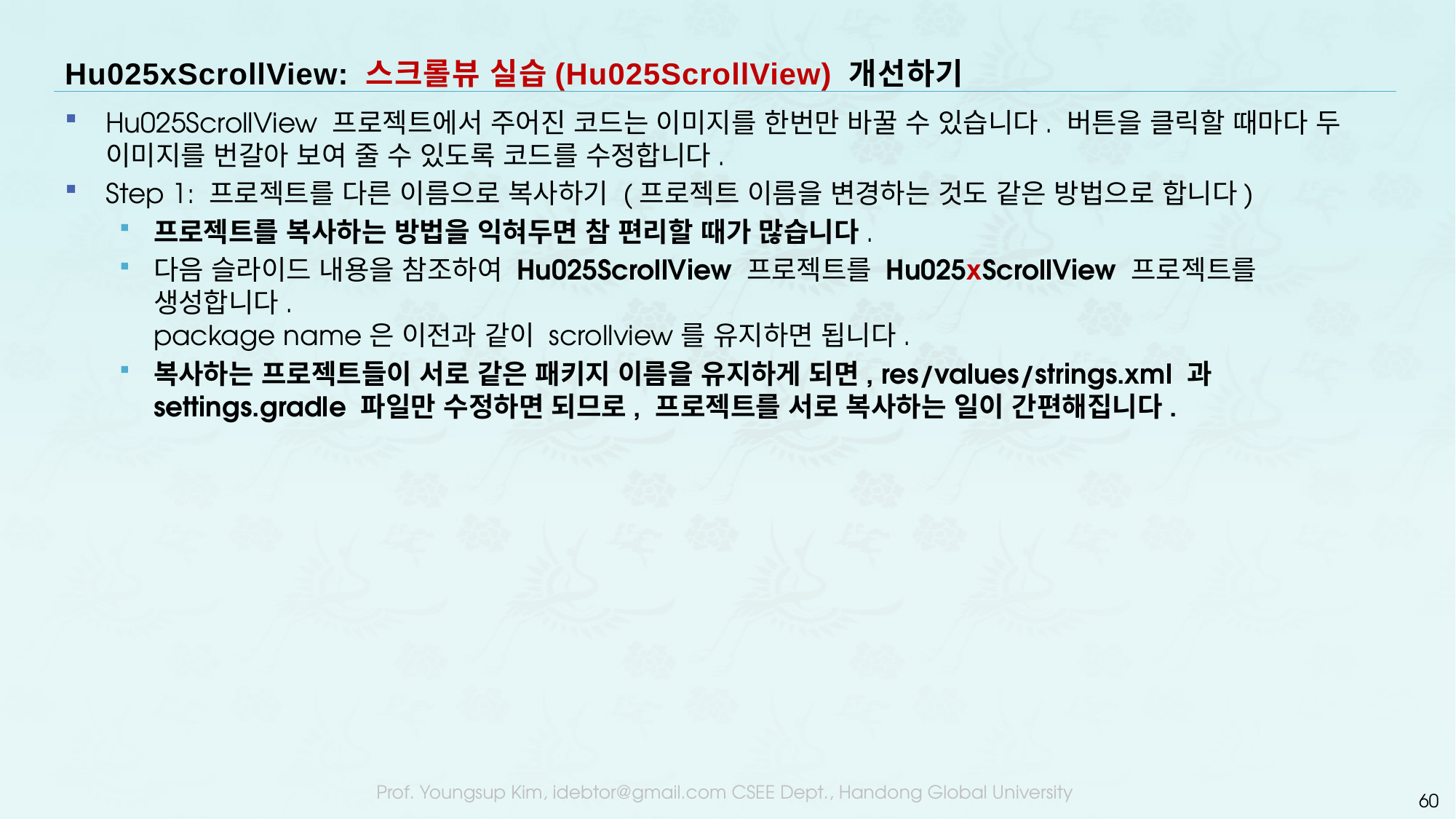

# Hu025xScrollView: 스크롤뷰 실습(Hu025ScrollView) 개선하기
Hu025ScrollView 프로젝트에서 주어진 코드는 이미지를 한번만 바꿀 수 있습니다. 버튼을 클릭할 때마다 두 이미지를 번갈아 보여 줄 수 있도록 코드를 수정합니다.
Step 1: 프로젝트를 다른 이름으로 복사하기 (프로젝트 이름을 변경하는 것도 같은 방법으로 합니다)
프로젝트를 복사하는 방법을 익혀두면 참 편리할 때가 많습니다.
다음 슬라이드 내용을 참조하여 Hu025ScrollView 프로젝트를 Hu025xScrollView 프로젝트를 생성합니다.
package name은 이전과 같이 scrollview를 유지하면 됩니다.
복사하는 프로젝트들이 서로 같은 패키지 이름을 유지하게 되면, res/values/strings.xml 과 settings.gradle 파일만 수정하면 되므로, 프로젝트를 서로 복사하는 일이 간편해집니다.

60